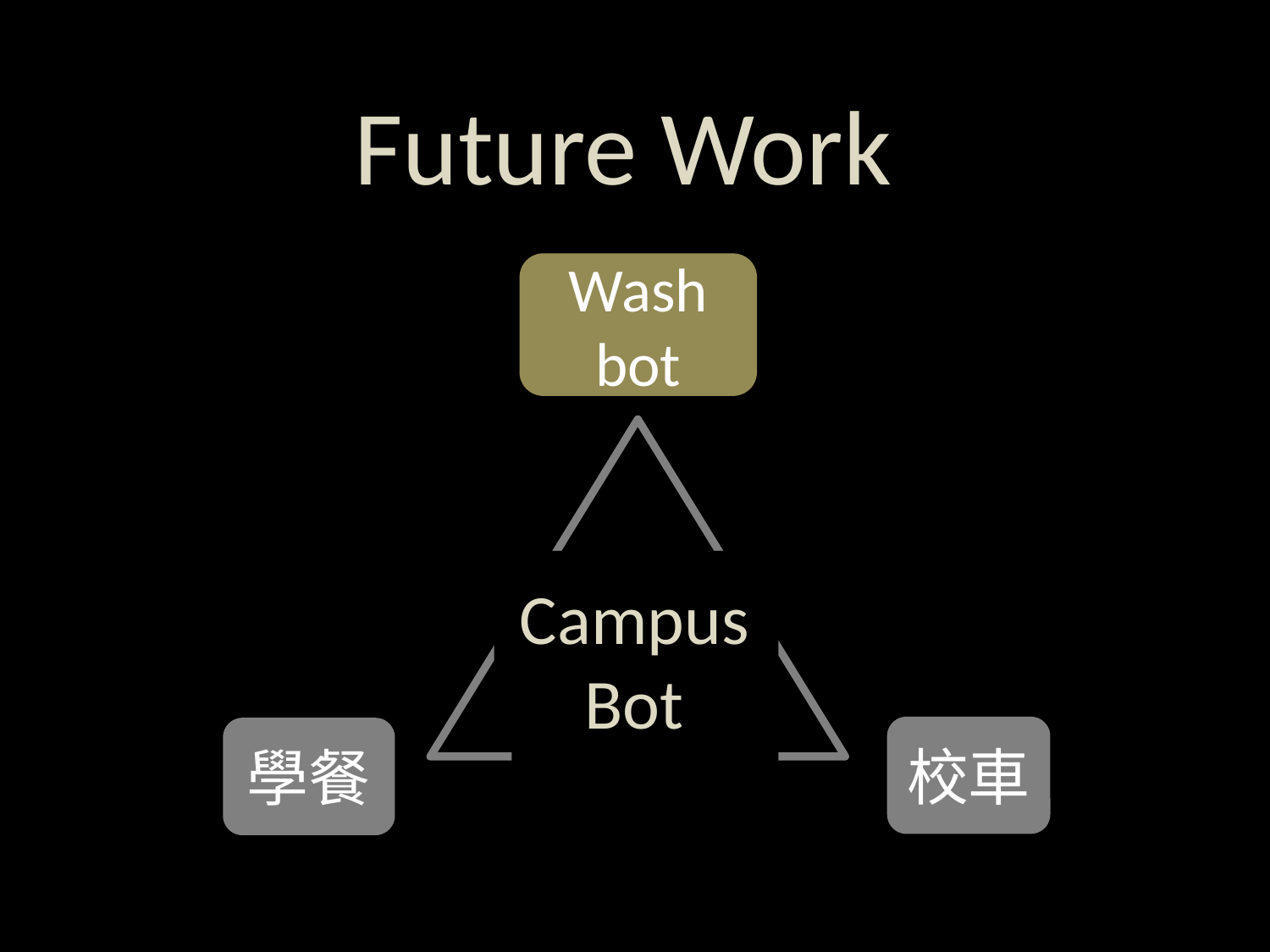

# Future Work
Wash bot

Campus Bot
校車
學餐